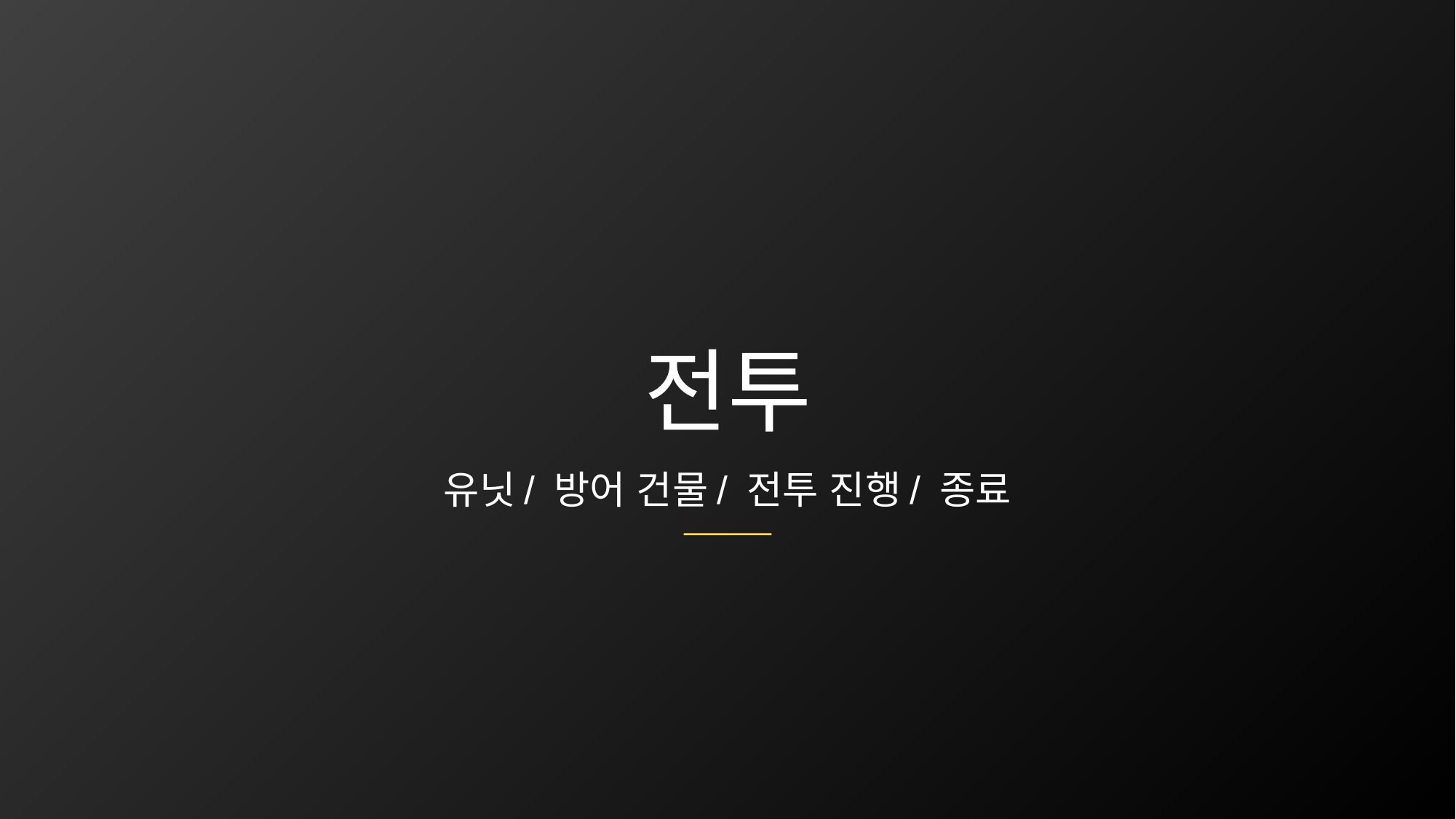

# 전투
유닛/ 방어 건물/ 전투 진행/ 종료